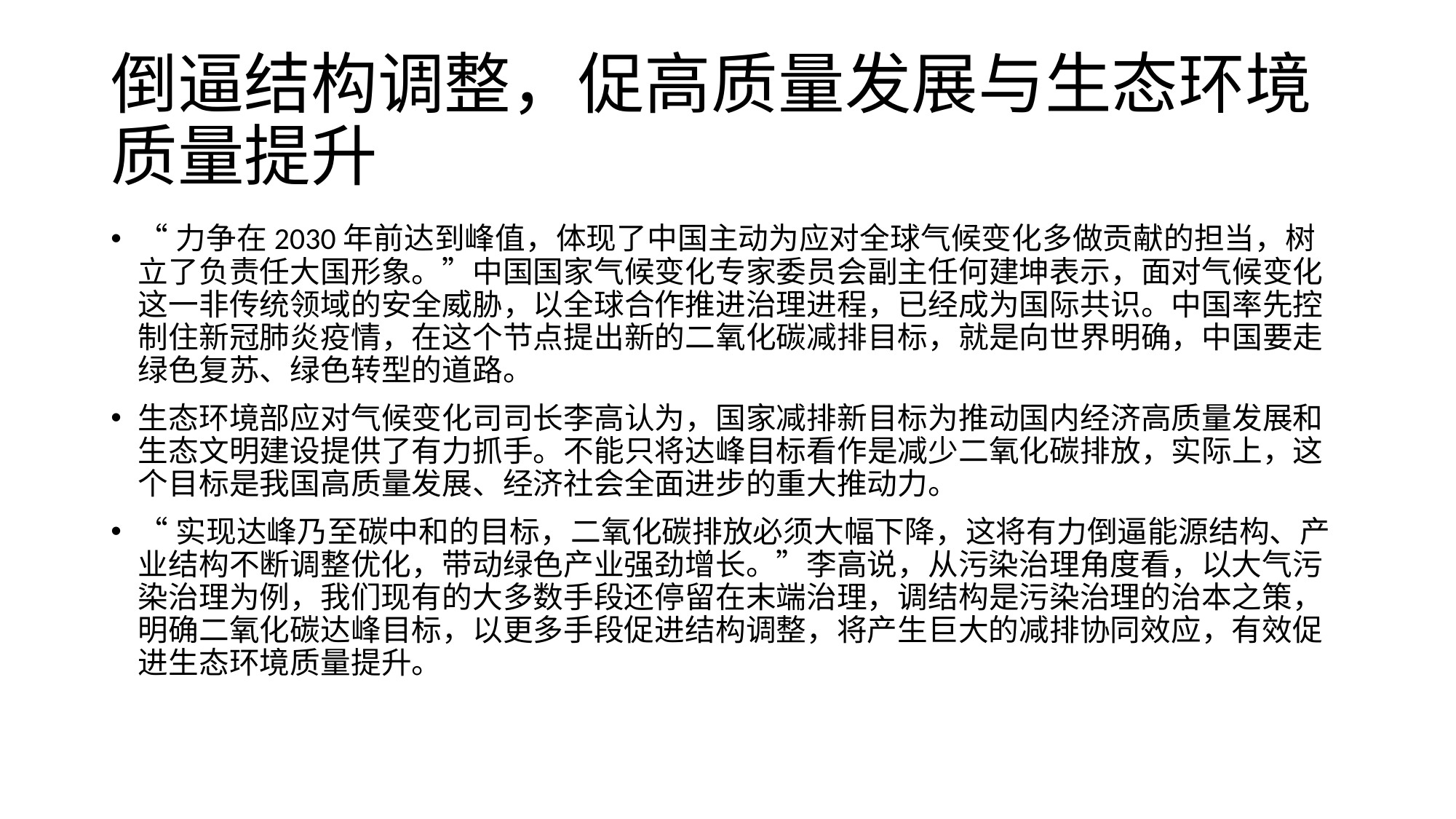

# 倒逼结构调整，促高质量发展与生态环境质量提升
“力争在2030年前达到峰值，体现了中国主动为应对全球气候变化多做贡献的担当，树立了负责任大国形象。”中国国家气候变化专家委员会副主任何建坤表示，面对气候变化这一非传统领域的安全威胁，以全球合作推进治理进程，已经成为国际共识。中国率先控制住新冠肺炎疫情，在这个节点提出新的二氧化碳减排目标，就是向世界明确，中国要走绿色复苏、绿色转型的道路。
生态环境部应对气候变化司司长李高认为，国家减排新目标为推动国内经济高质量发展和生态文明建设提供了有力抓手。不能只将达峰目标看作是减少二氧化碳排放，实际上，这个目标是我国高质量发展、经济社会全面进步的重大推动力。
“实现达峰乃至碳中和的目标，二氧化碳排放必须大幅下降，这将有力倒逼能源结构、产业结构不断调整优化，带动绿色产业强劲增长。”李高说，从污染治理角度看，以大气污染治理为例，我们现有的大多数手段还停留在末端治理，调结构是污染治理的治本之策，明确二氧化碳达峰目标，以更多手段促进结构调整，将产生巨大的减排协同效应，有效促进生态环境质量提升。